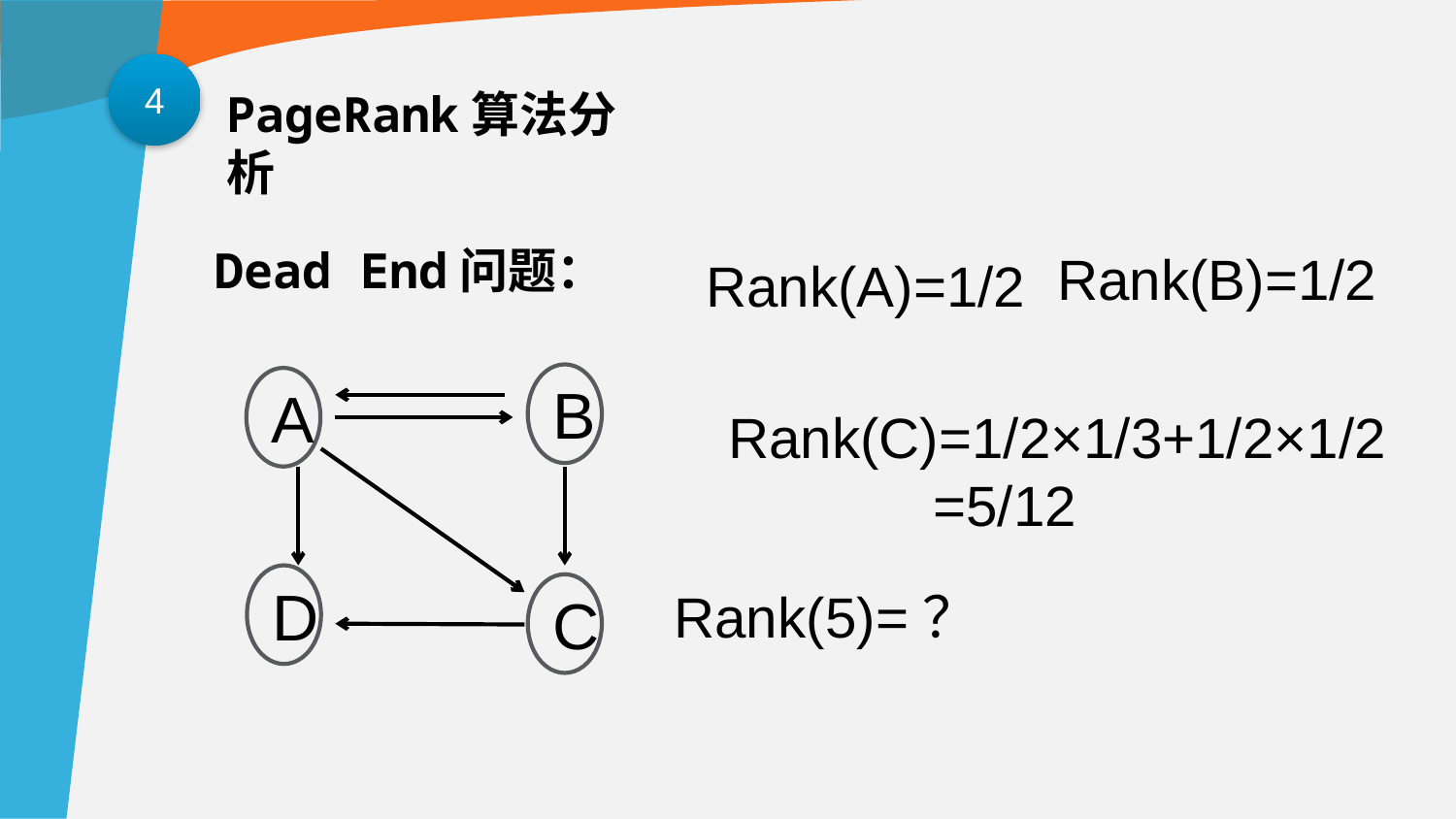

4
PageRank算法分析
Dead End问题：
Rank(B)=1/2
Rank(A)=1/2
B
A
Rank(C)=1/2×1/3+1/2×1/2
             =5/12
C
D
Rank(5)=？